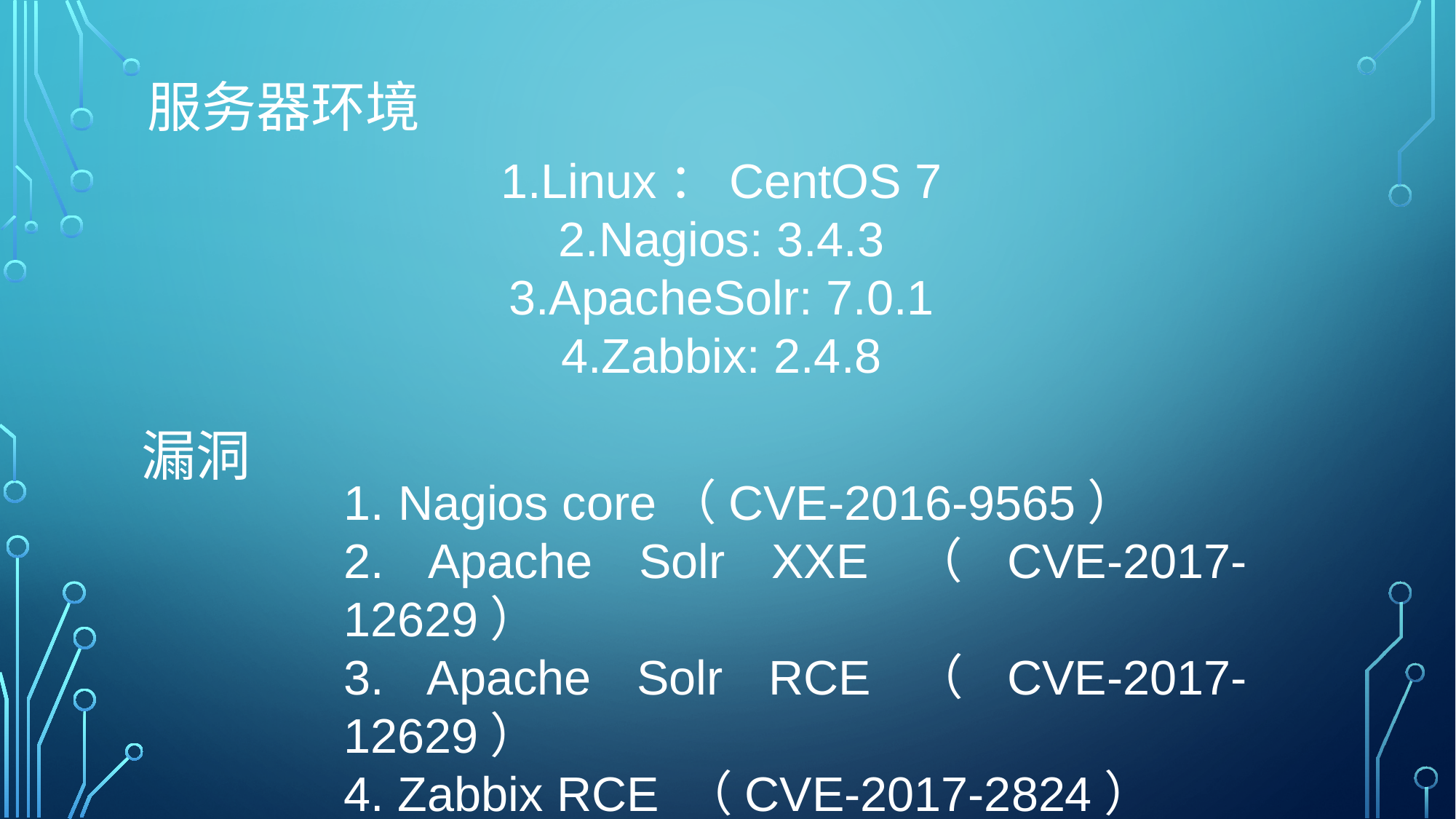

# 服务器环境
1.Linux：CentOS 7
2.Nagios: 3.4.3
3.ApacheSolr: 7.0.1
4.Zabbix: 2.4.8
漏洞
1. Nagios core（CVE-2016-9565）
2. Apache Solr XXE（CVE-2017-12629）
3. Apache Solr RCE（CVE-2017-12629）
4. Zabbix RCE （CVE-2017-2824）
5. Zabbix 2.0 SQL Injection